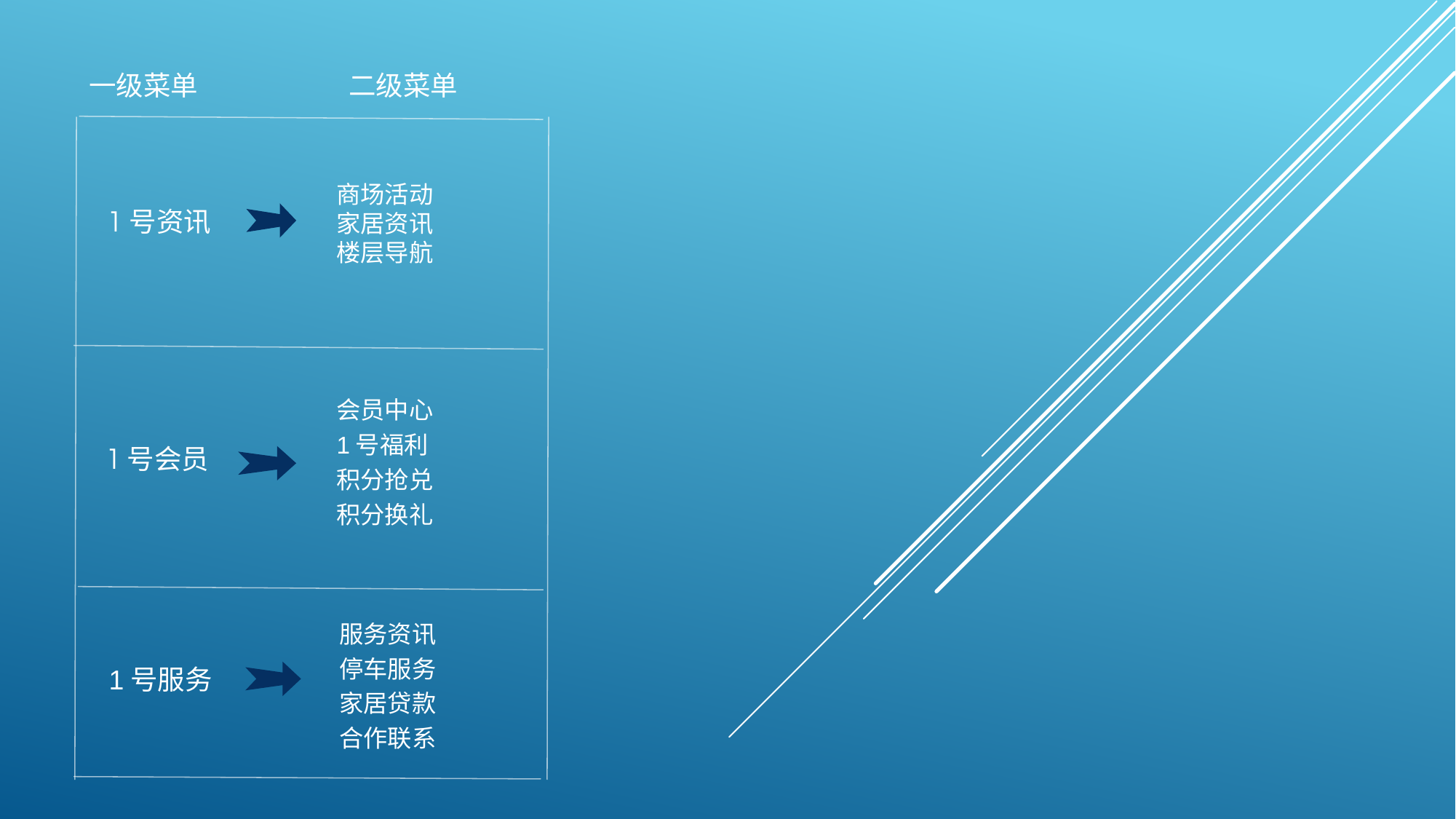

一级菜单
二级菜单

商场活动
家居资讯
楼层导航

1号资讯

会员中心
1号福利
积分抢兑
积分换礼
1号会员

服务资讯停车服务
家居贷款
合作联系
1号服务